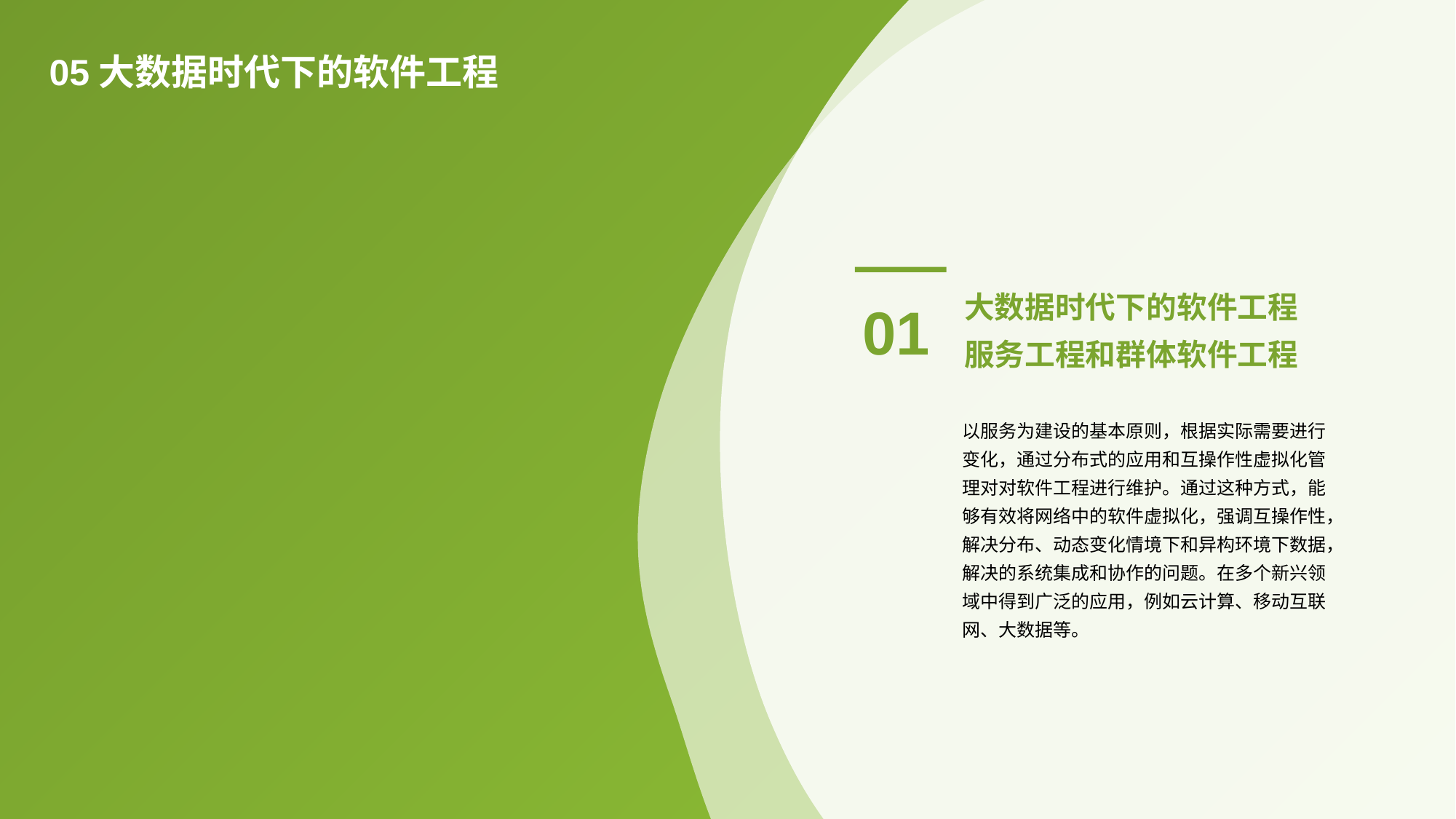

05大数据时代下的软件工程
01

大数据时代下的软件工程
服务工程和群体软件工程
以服务为建设的基本原则，根据实际需要进行
变化，通过分布式的应用和互操作性虚拟化管
理对对软件工程进行维护。通过这种方式，能
够有效将网络中的软件虚拟化，强调互操作性，
解决分布、动态变化情境下和异构环境下数据，
解决的系统集成和协作的问题。在多个新兴领
域中得到广泛的应用，例如云计算、移动互联
网、大数据等。